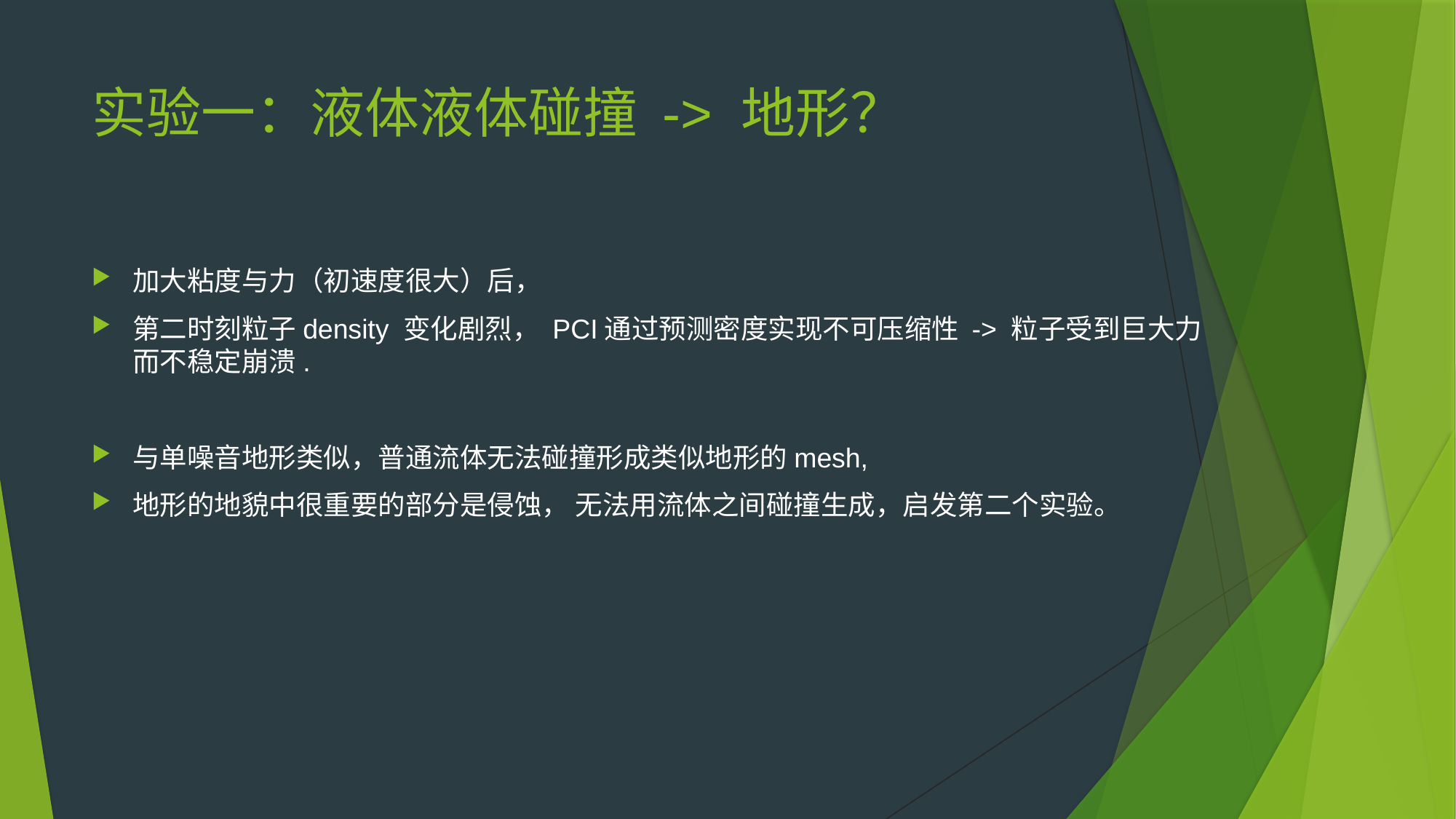

# 实验一：液体液体碰撞 -> 地形？
加大粘度与力（初速度很大）后，
第二时刻粒子density 变化剧烈， PCI通过预测密度实现不可压缩性 -> 粒子受到巨大力而不稳定崩溃.

与单噪音地形类似，普通流体无法碰撞形成类似地形的mesh,
地形的地貌中很重要的部分是侵蚀， 无法用流体之间碰撞生成，启发第二个实验。